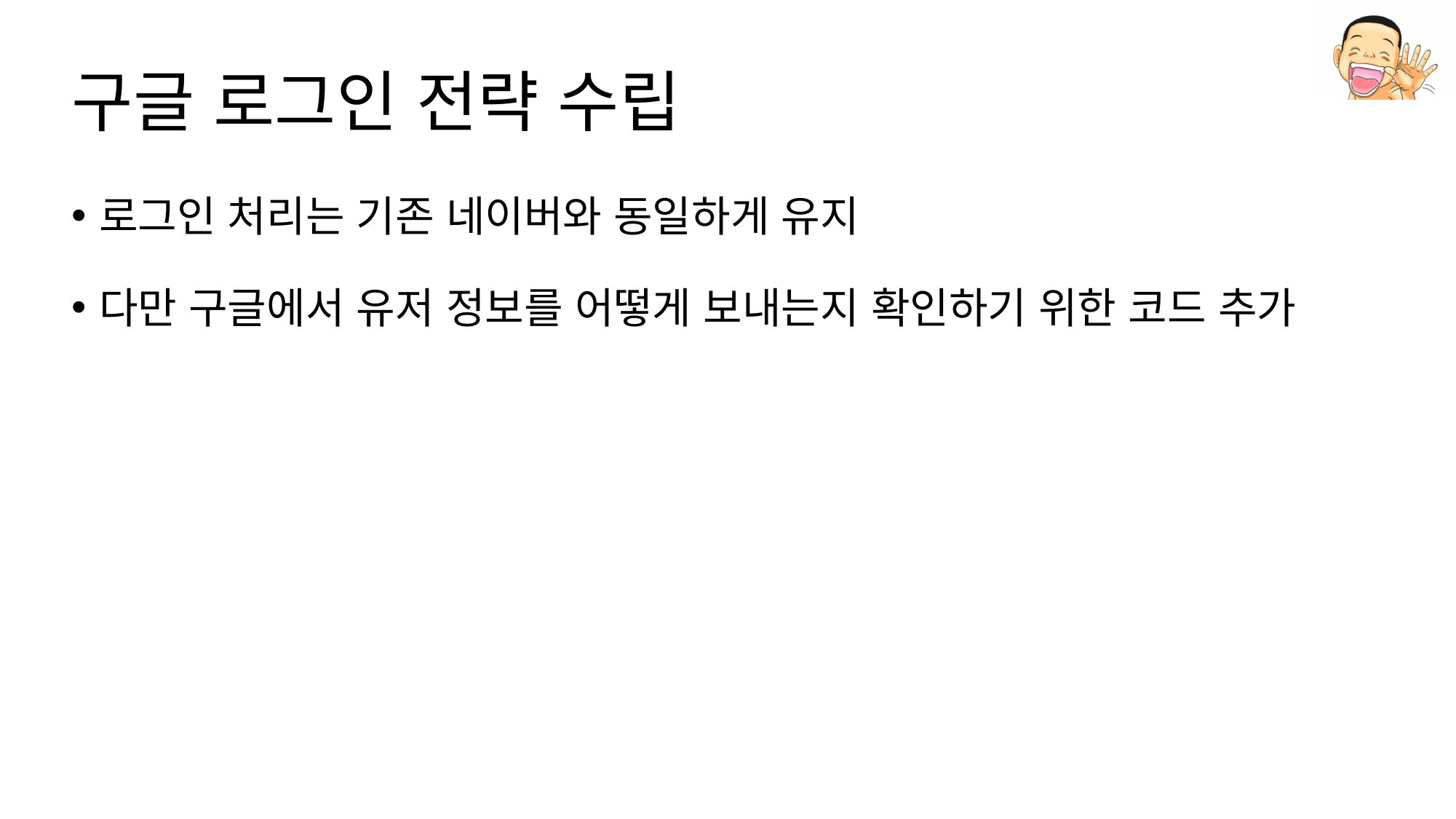

# 구글 로그인 전략 수립
로그인 처리는 기존 네이버와 동일하게 유지
다만 구글에서 유저 정보를 어떻게 보내는지 확인하기 위한 코드 추가